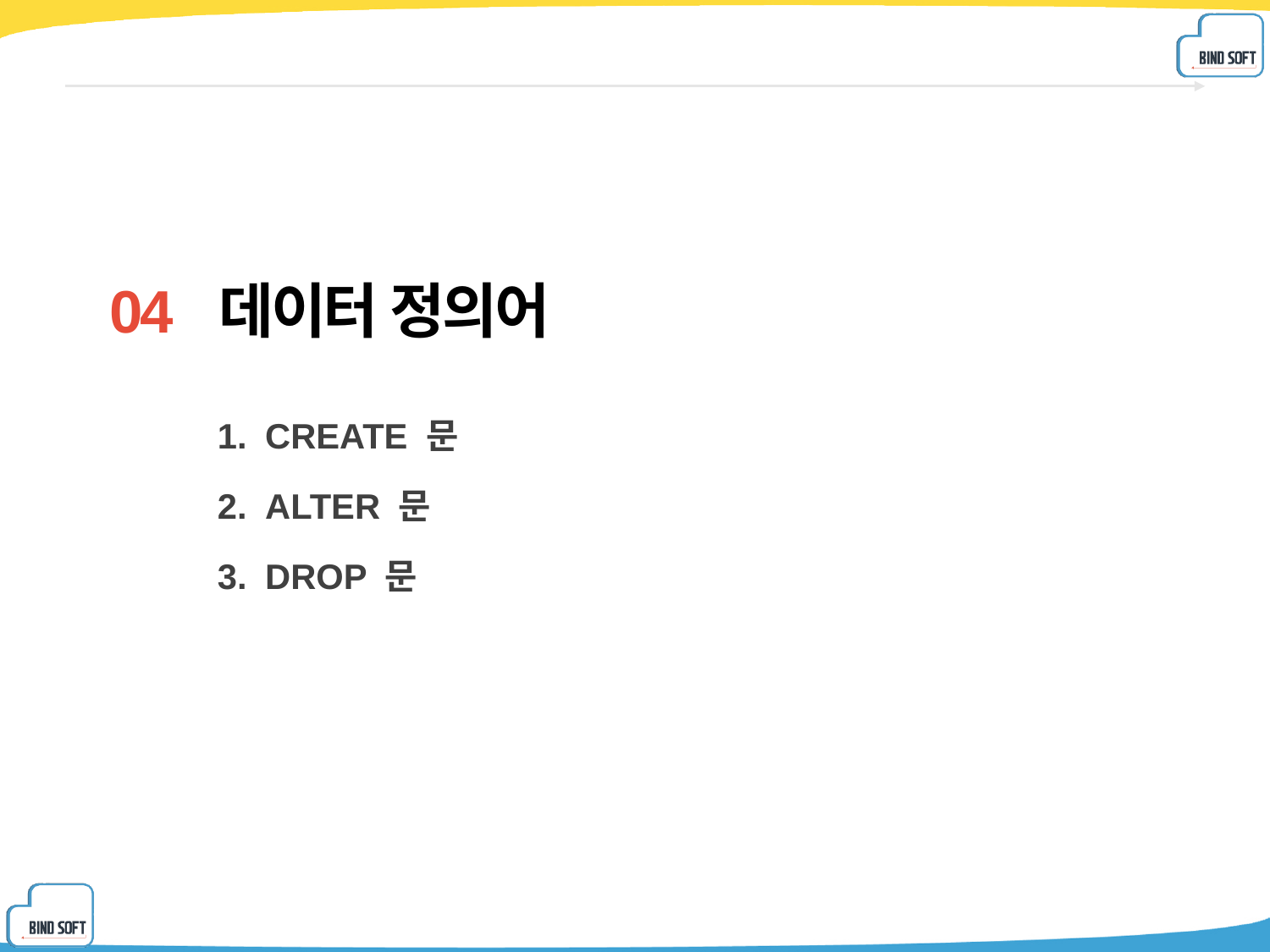

04  데이터 정의어
CREATE 문
ALTER 문
DROP 문